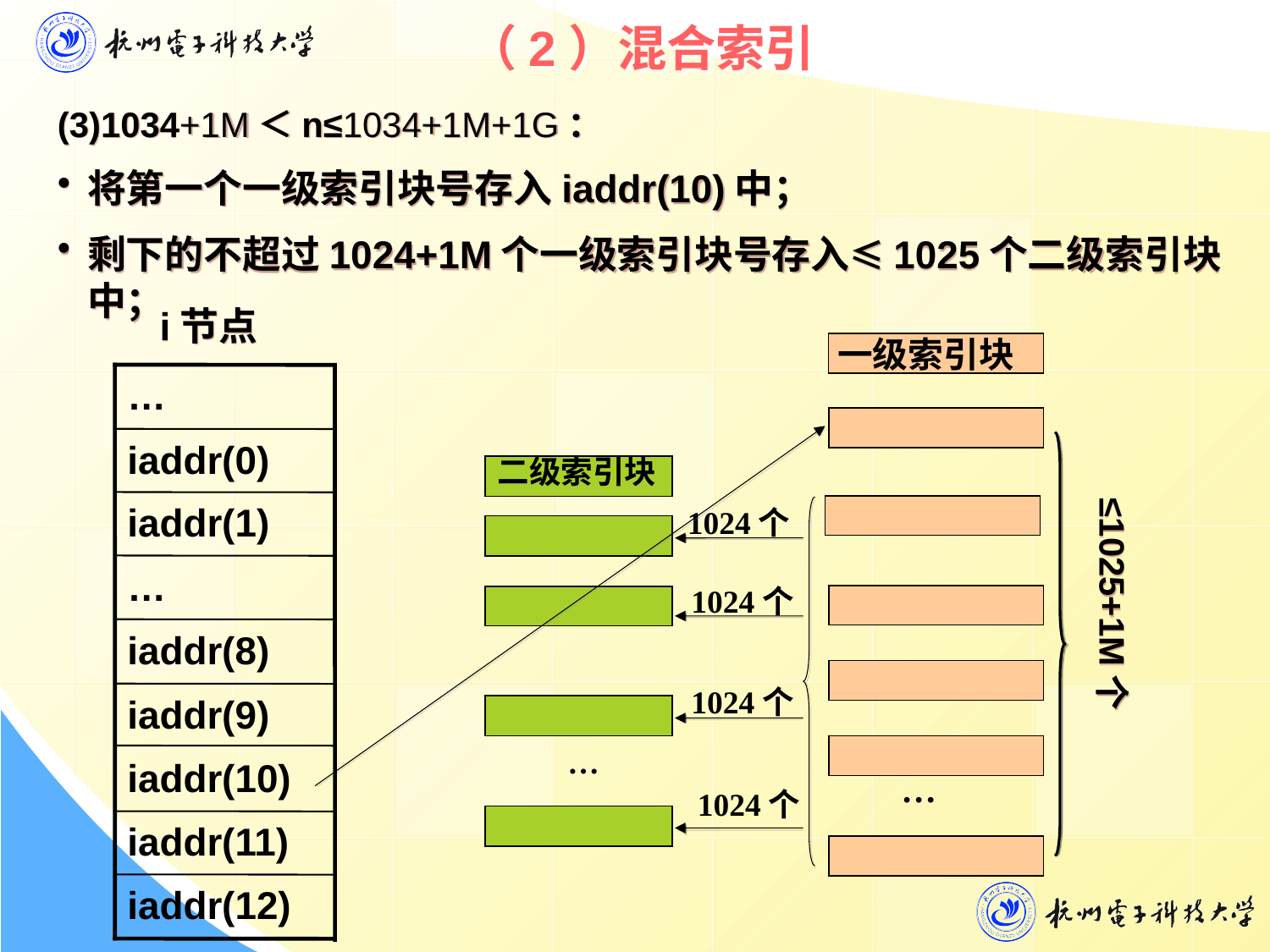

# （2）混合索引
(3)1034+1M＜n≤1034+1M+1G：
将第一个一级索引块号存入iaddr(10)中；
剩下的不超过1024+1M个一级索引块号存入≤1025个二级索引块中；
i节点
一级索引块

…

…

iaddr(0)

二级索引块

1024个

1024个

1024个

…
1024个

≤1025+1M个
iaddr(1)

…
iaddr(8)

iaddr(9)

iaddr(10)
iaddr(11)

iaddr(12)